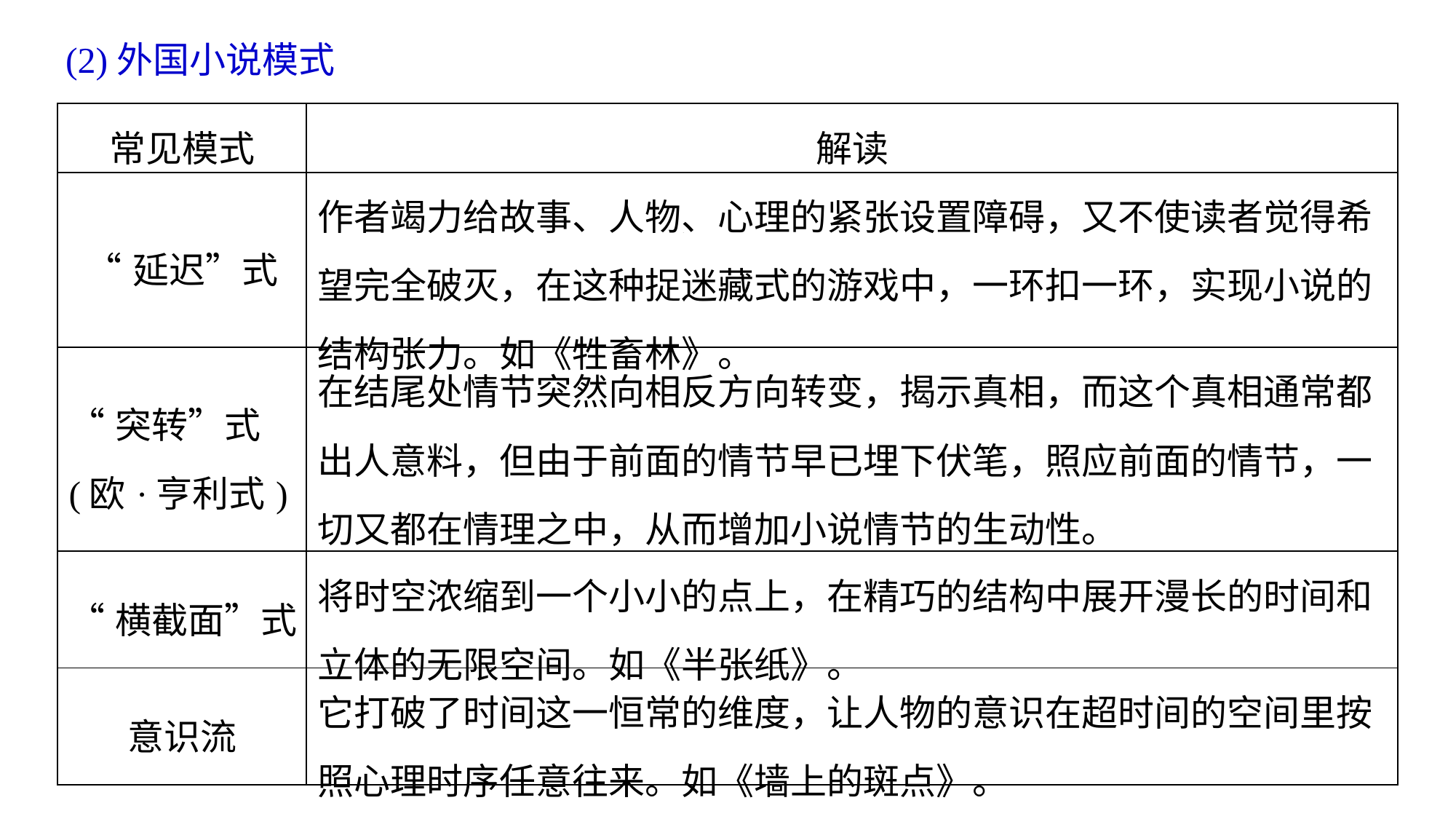

(2)外国小说模式
| 常见模式 | 解读 |
| --- | --- |
| “延迟”式 | 作者竭力给故事、人物、心理的紧张设置障碍，又不使读者觉得希望完全破灭，在这种捉迷藏式的游戏中，一环扣一环，实现小说的结构张力。如《牲畜林》。 |
| “突转”式 (欧·亨利式) | 在结尾处情节突然向相反方向转变，揭示真相，而这个真相通常都出人意料，但由于前面的情节早已埋下伏笔，照应前面的情节，一切又都在情理之中，从而增加小说情节的生动性。 |
| “横截面”式 | 将时空浓缩到一个小小的点上，在精巧的结构中展开漫长的时间和立体的无限空间。如《半张纸》。 |
| 意识流 | 它打破了时间这一恒常的维度，让人物的意识在超时间的空间里按照心理时序任意往来。如《墙上的斑点》。 |